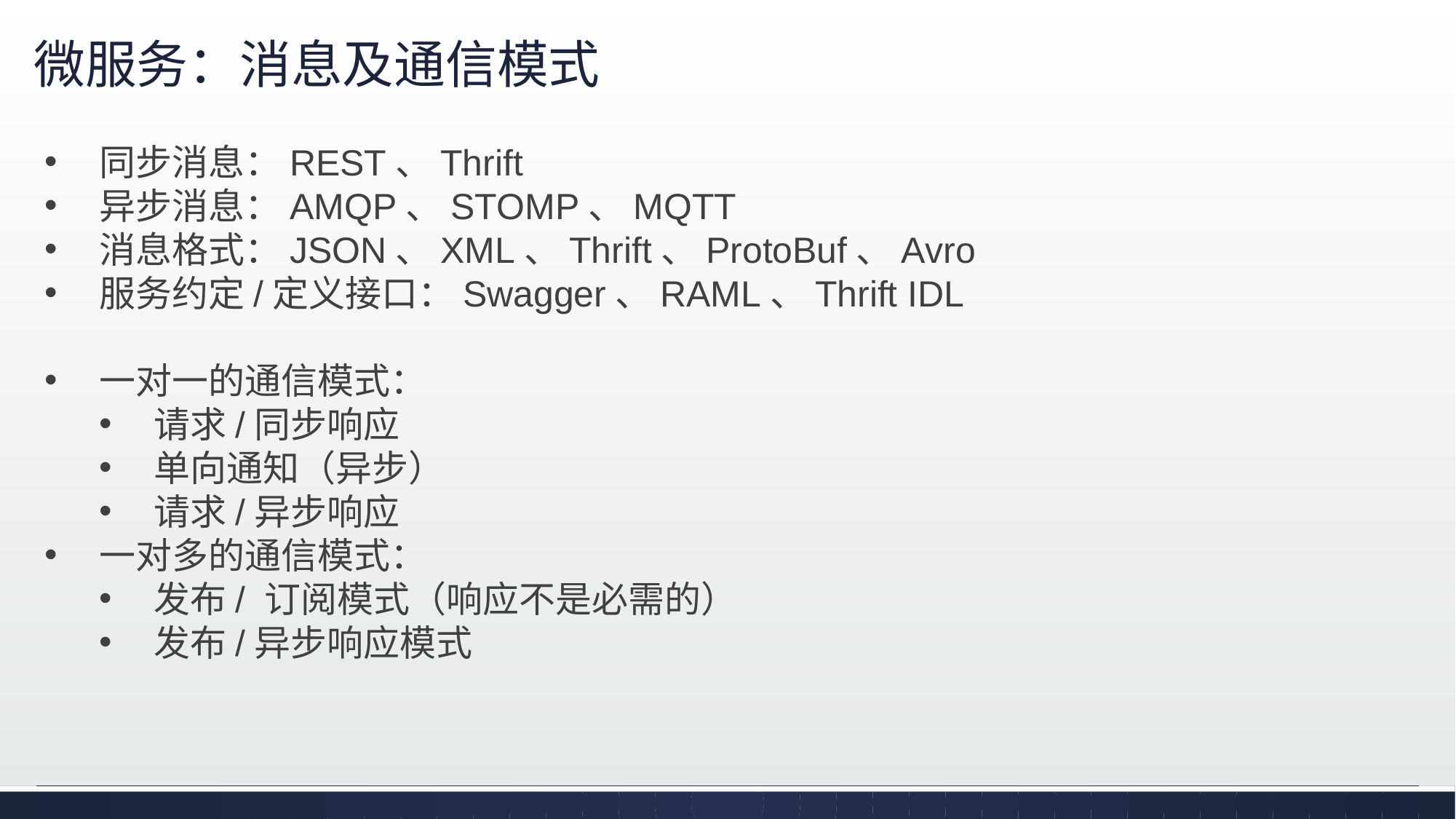

# 微服务：消息及通信模式
同步消息：REST、Thrift
异步消息：AMQP、STOMP、MQTT
消息格式：JSON、XML、Thrift、ProtoBuf、Avro
服务约定/定义接口：Swagger、RAML、Thrift IDL

一对一的通信模式：
请求/同步响应
单向通知（异步）
请求/异步响应
一对多的通信模式：
发布/ 订阅模式（响应不是必需的）
发布/异步响应模式